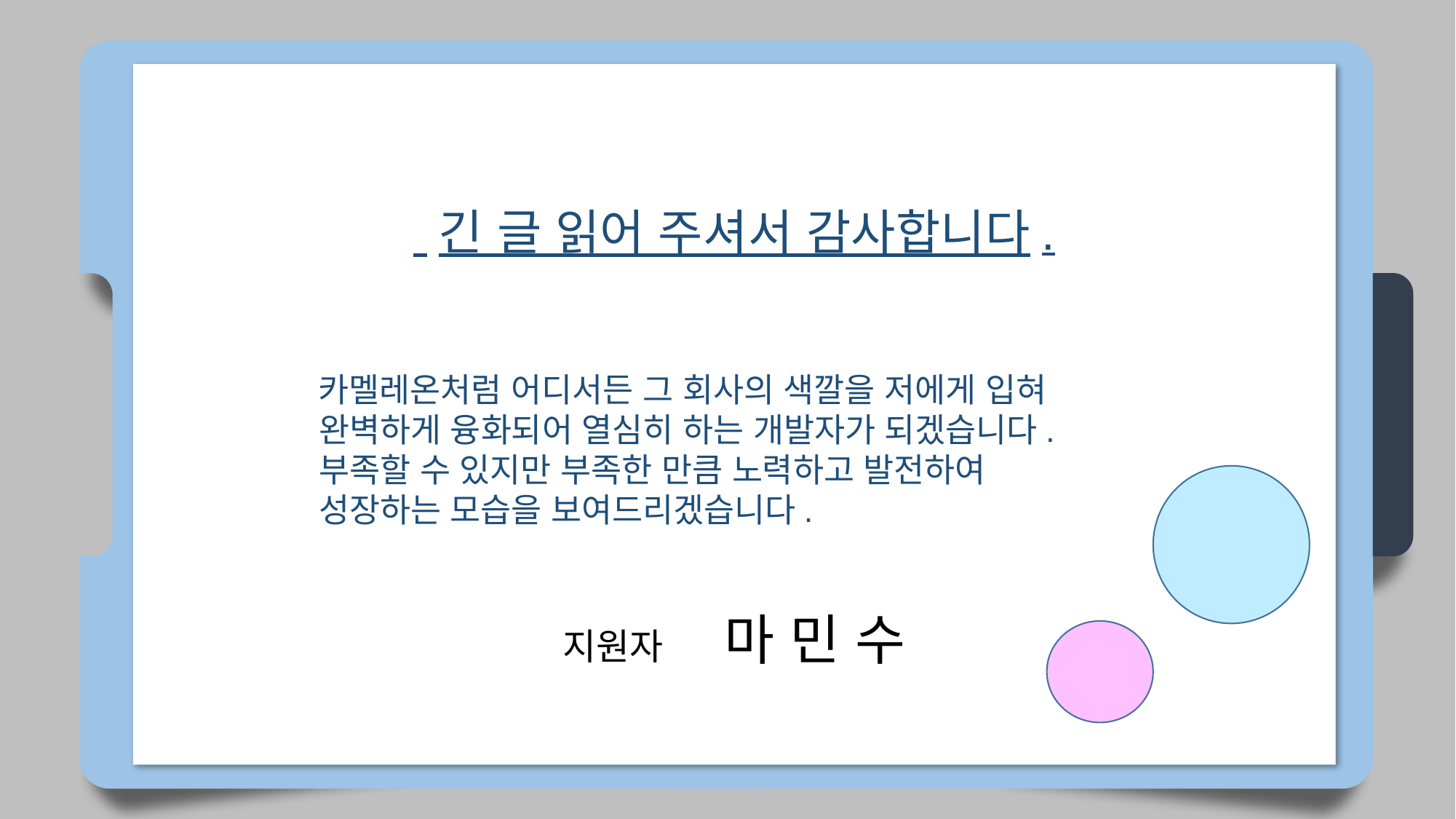

긴 글 읽어 주셔서 감사합니다.

                      카멜레온처럼 어디서든 그 회사의 색깔을 저에게 입혀
                  완벽하게 융화되어 열심히 하는 개발자가 되겠습니다.
                  부족할 수 있지만 부족한 만큼 노력하고 발전하여
                  성장하는 모습을 보여드리겠습니다.

지원자      마 민 수